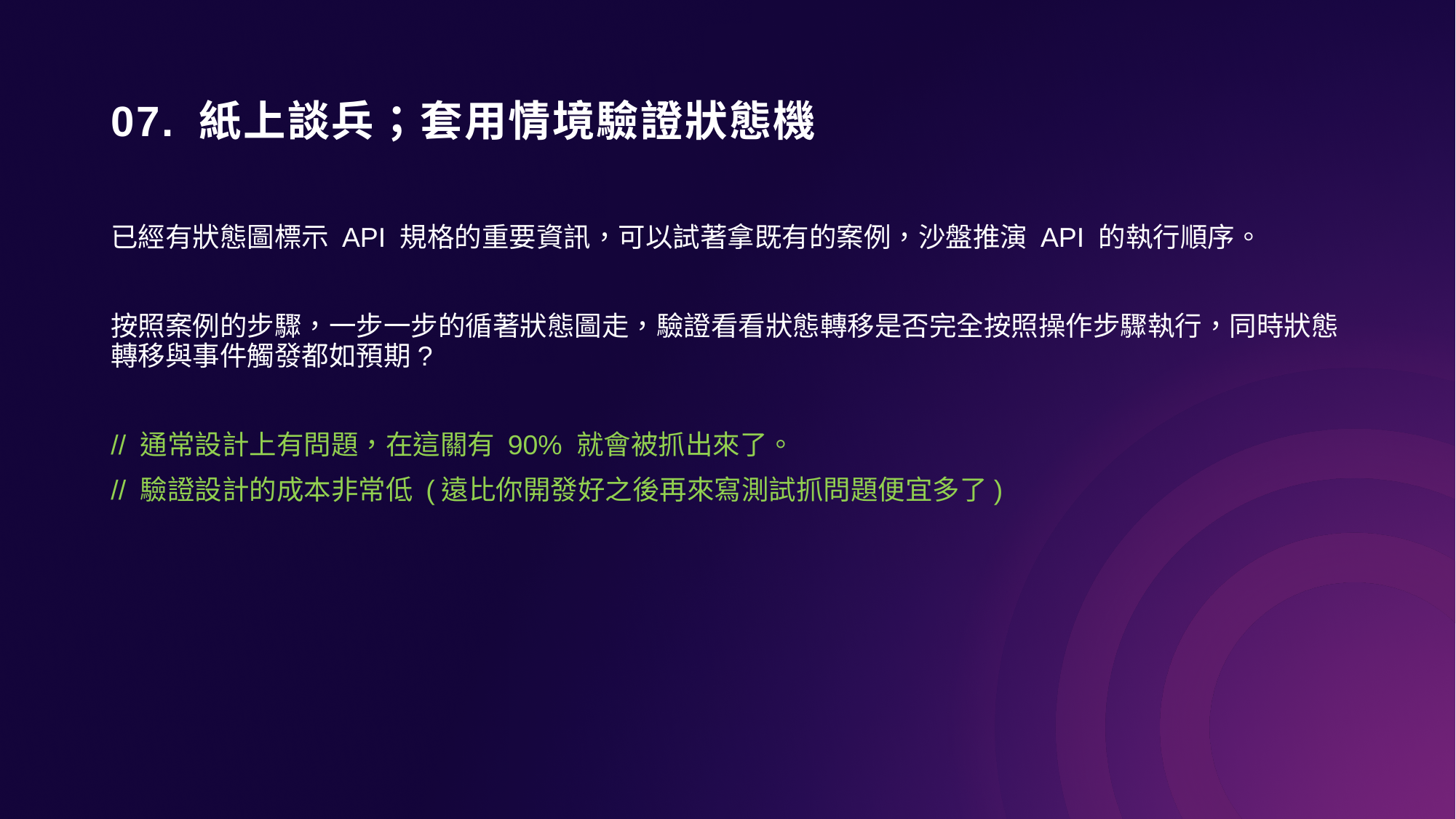

# 07. 紙上談兵；套用情境驗證狀態機
已經有狀態圖標示 API 規格的重要資訊，可以試著拿既有的案例，沙盤推演 API 的執行順序。

按照案例的步驟，一步一步的循著狀態圖走，驗證看看狀態轉移是否完全按照操作步驟執行，同時狀態轉移與事件觸發都如預期?

// 通常設計上有問題，在這關有 90% 就會被抓出來了。
// 驗證設計的成本非常低 (遠比你開發好之後再來寫測試抓問題便宜多了)